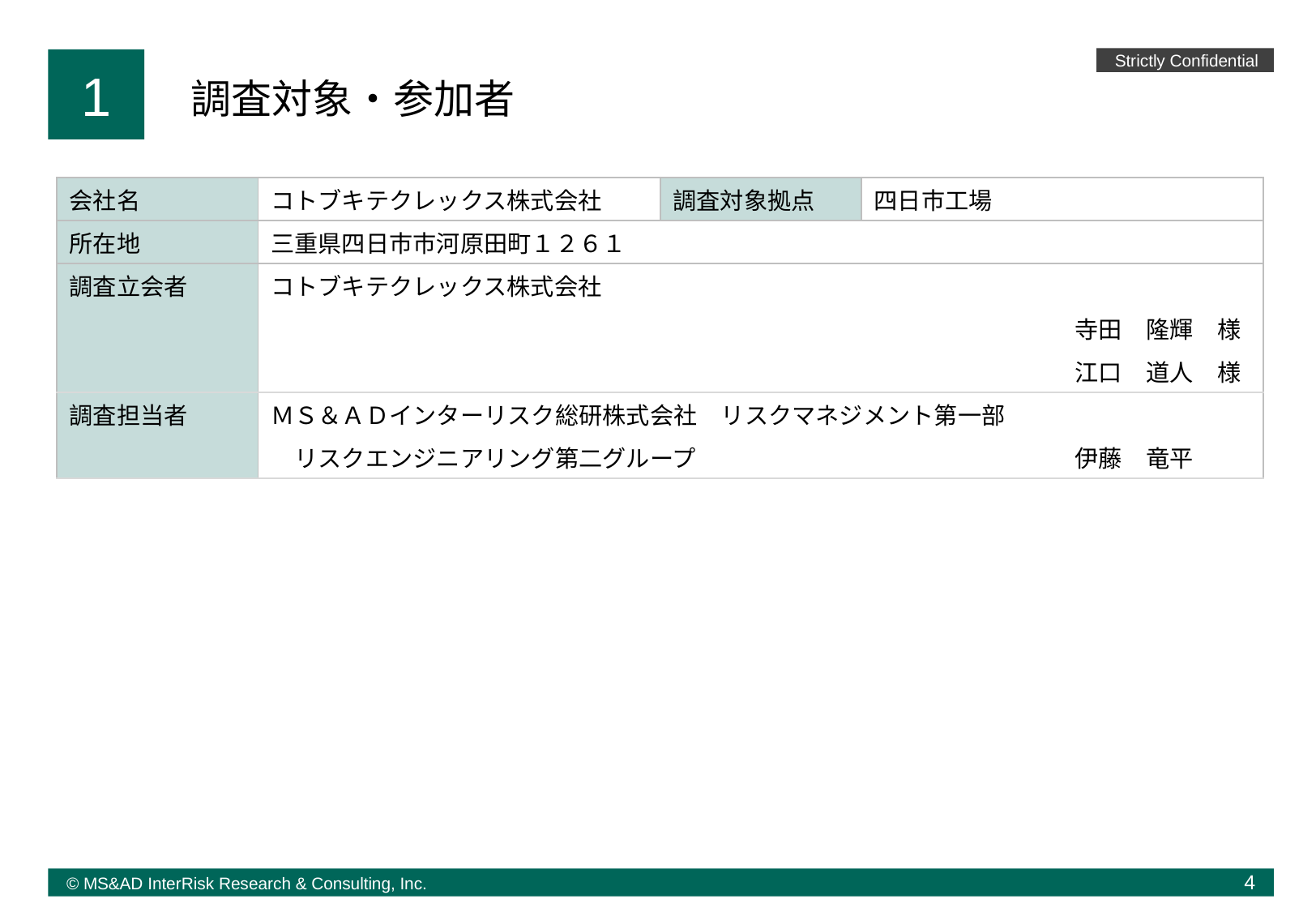

Strictly Confidential
1
調査対象・参加者
| 会社名 | コトブキテクレックス株式会社 | 調査対象拠点 | 四日市工場 |  |
| --- | --- | --- | --- | --- |
| 所在地 | 三重県四日市市河原田町１２６１ |  |  |  |
| 調査立会者 | コトブキテクレックス株式会社 |  |  |  |
|  |  |  |  | 寺田　隆輝　様 |
|  |  |  |  | 江口　道人　様 |
| 調査担当者 | ＭＳ＆ＡＤインターリスク総研株式会社　リスクマネジメント第一部 |  |  |  |
|  | リスクエンジニアリング第二グループ |  |  | 伊藤　竜平 |
4
© MS&AD InterRisk Research & Consulting, Inc.